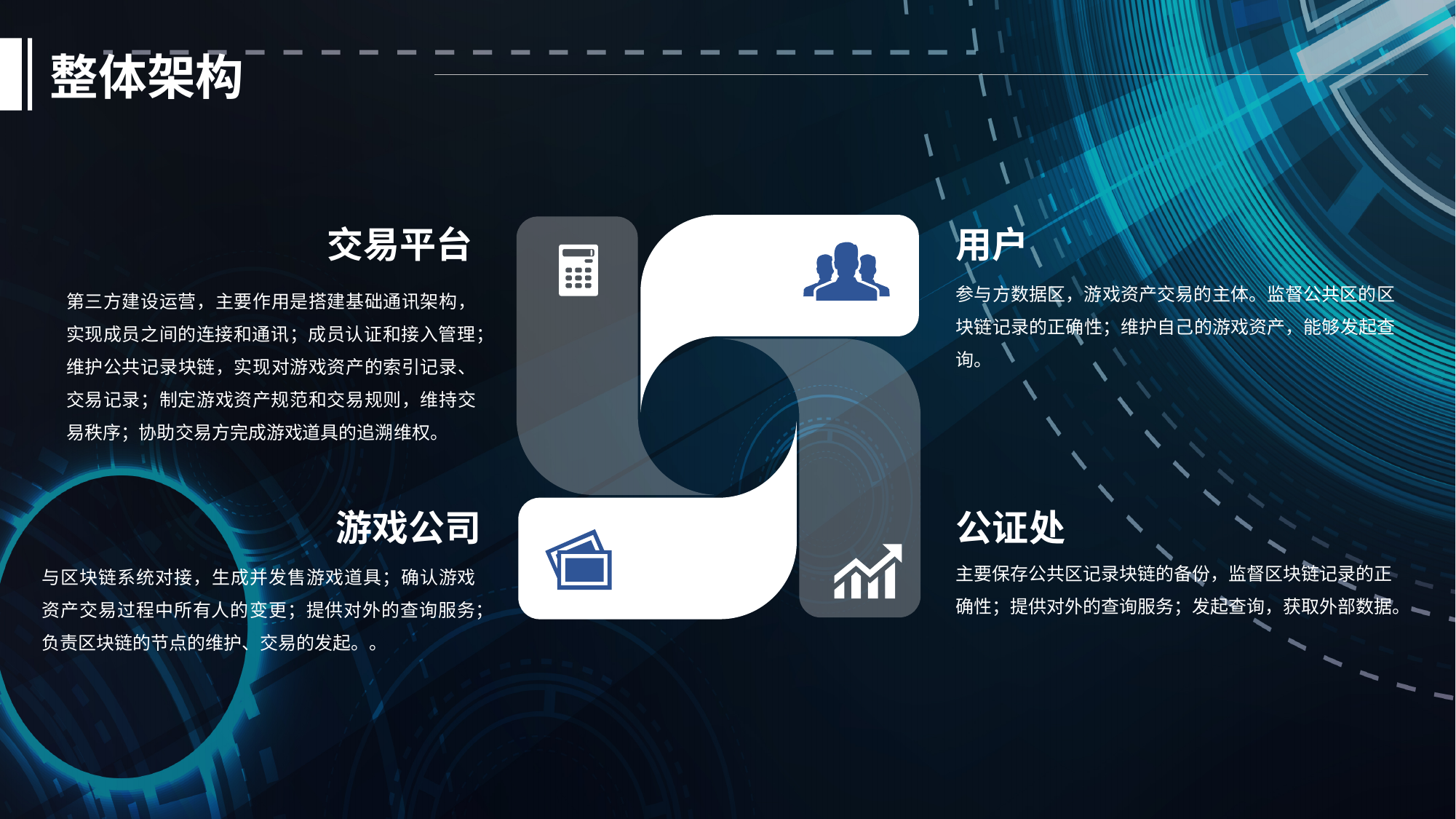

整体架构

交易平台
第三方建设运营，主要作用是搭建基础通讯架构，实现成员之间的连接和通讯；成员认证和接入管理；维护公共记录块链，实现对游戏资产的索引记录、交易记录；制定游戏资产规范和交易规则，维持交易秩序；协助交易方完成游戏道具的追溯维权。

用户
参与方数据区，游戏资产交易的主体。监督公共区的区块链记录的正确性；维护自己的游戏资产，能够发起查询。

游戏公司
与区块链系统对接，生成并发售游戏道具；确认游戏资产交易过程中所有人的变更；提供对外的查询服务；负责区块链的节点的维护、交易的发起。。
公证处
主要保存公共区记录块链的备份，监督区块链记录的正确性；提供对外的查询服务；发起查询，获取外部数据。